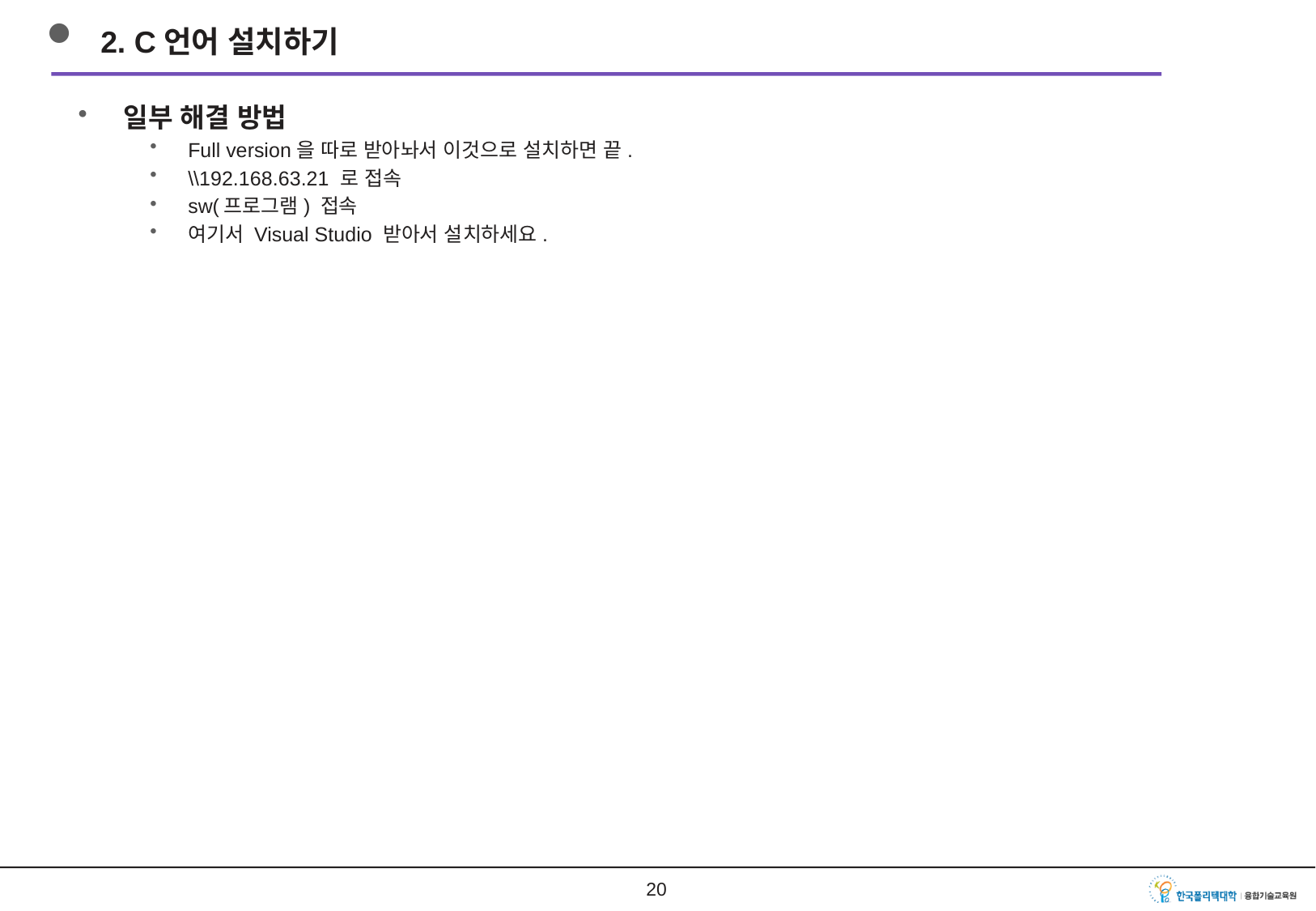

2. C언어 설치하기
일부 해결 방법
Full version을 따로 받아놔서 이것으로 설치하면 끝.
\\192.168.63.21 로 접속
sw(프로그램) 접속
여기서 Visual Studio 받아서 설치하세요.
20